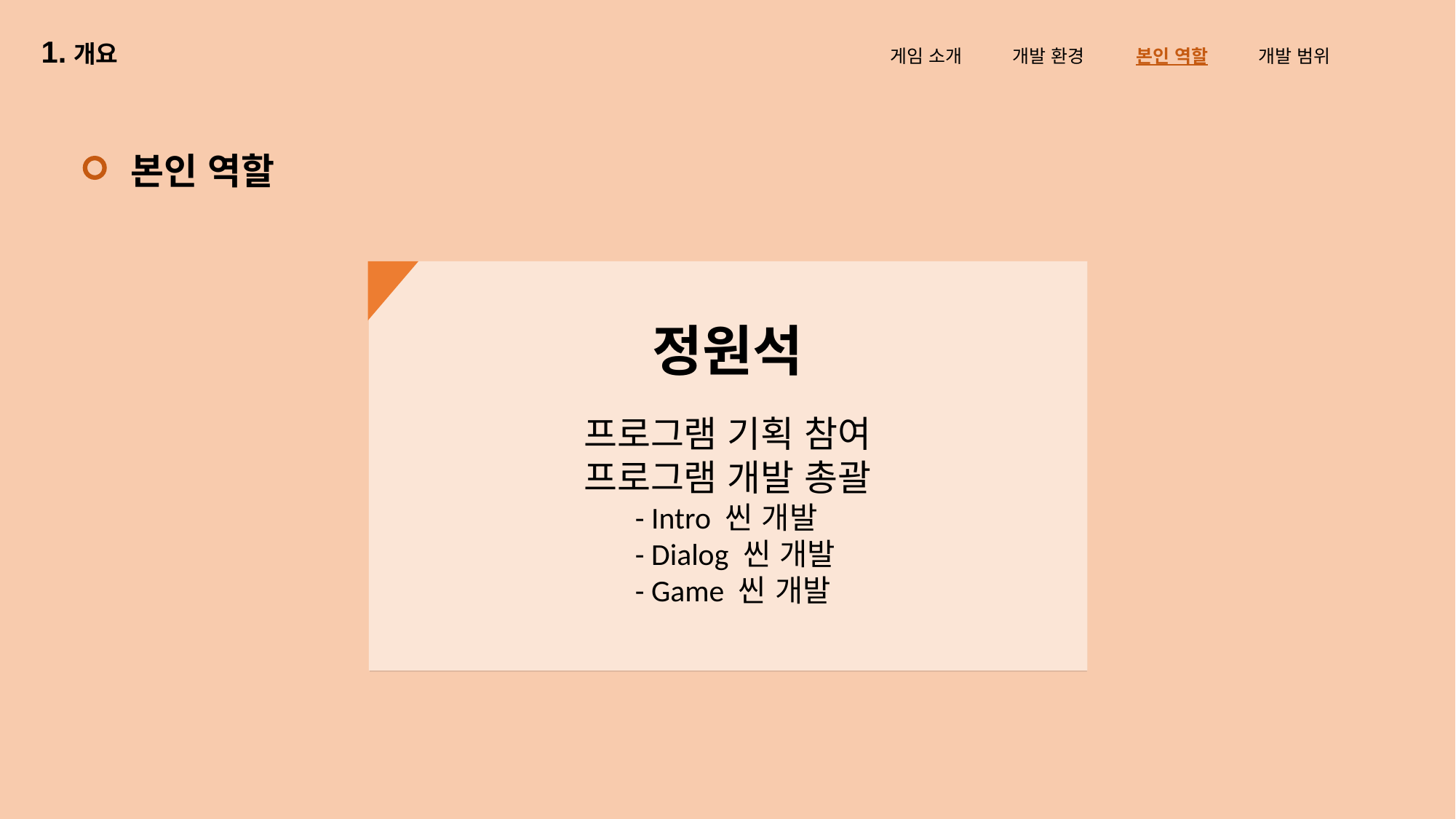

1.개요
게임 소개          개발 환경          본인 역할          개발 범위
본인 역할

정원석

프로그램 기획 참여
프로그램 개발 총괄
                                          - Intro 씬 개발
                                          - Dialog 씬 개발
                                          - Game 씬 개발